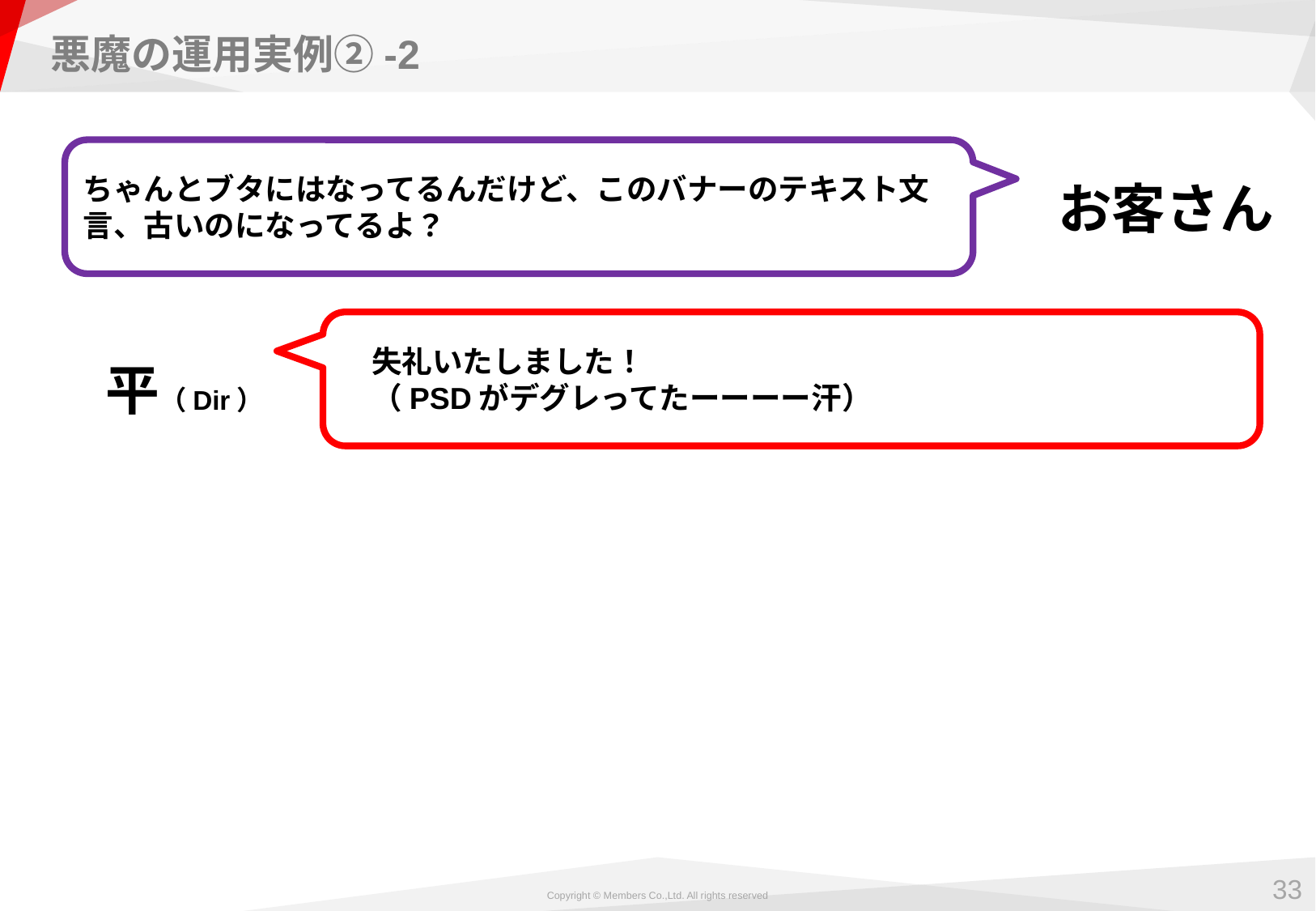

# 悪魔の運用実例②-2
ちゃんとブタにはなってるんだけど、このバナーのテキスト文言、古いのになってるよ？
 お客さん
　失礼いたしました！
　（PSDがデグレってたーーーー汗）
平（Dir）